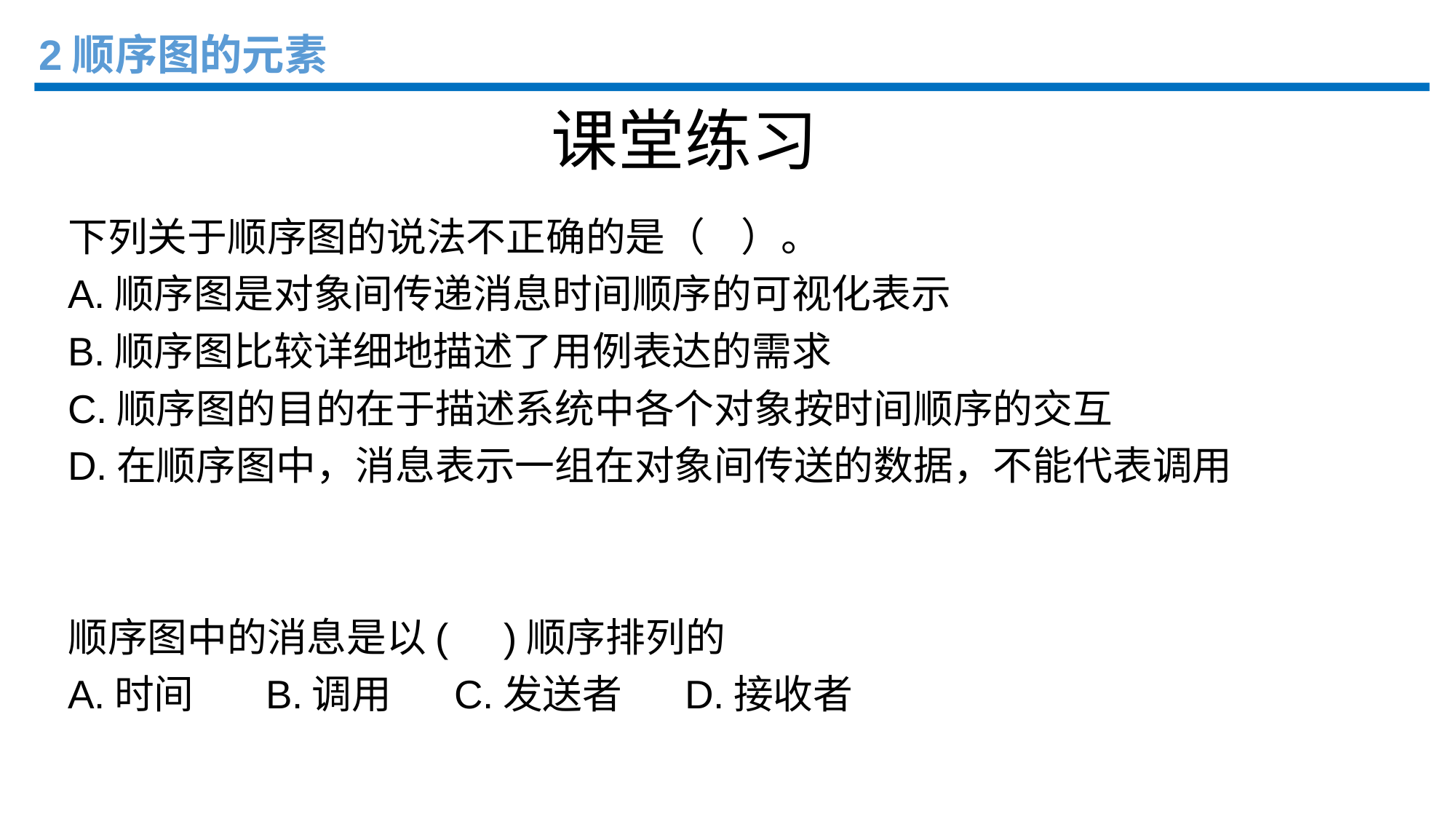

2顺序图的元素
课堂练习
下列关于顺序图的说法不正确的是（    ）。
A.顺序图是对象间传递消息时间顺序的可视化表示
B.顺序图比较详细地描述了用例表达的需求
C.顺序图的目的在于描述系统中各个对象按时间顺序的交互
D.在顺序图中，消息表示一组在对象间传送的数据，不能代表调用

顺序图中的消息是以(     )顺序排列的
A.时间       B.调用      C.发送者      D.接收者